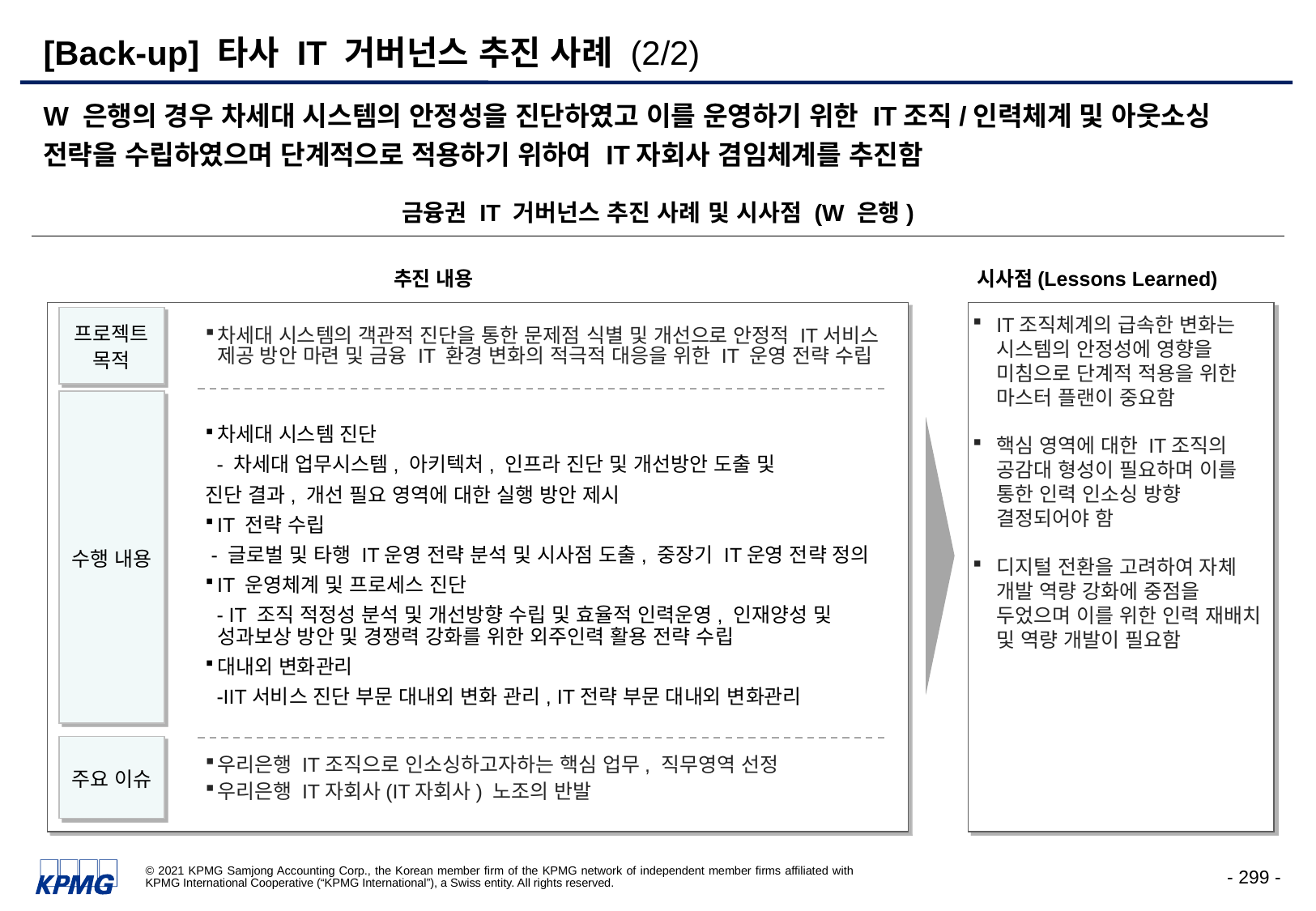

# [Back-up] 타사 IT 거버넌스 추진 사례 (2/2)
W 은행의 경우 차세대 시스템의 안정성을 진단하였고 이를 운영하기 위한 IT조직/인력체계 및 아웃소싱 전략을 수립하였으며 단계적으로 적용하기 위하여 IT자회사 겸임체계를 추진함
금융권 IT 거버넌스 추진 사례 및 시사점 (W 은행)
추진 내용
시사점(Lessons Learned)

IT조직체계의 급속한 변화는 시스템의 안정성에 영향을 미침으로 단계적 적용을 위한 마스터 플랜이 중요함

핵심 영역에 대한 IT조직의 공감대 형성이 필요하며 이를 통한 인력 인소싱 방향 결정되어야 함

디지털 전환을 고려하여 자체 개발 역량 강화에 중점을 두었으며 이를 위한 인력 재배치 및 역량 개발이 필요함
프로젝트
목적
차세대 시스템의 객관적 진단을 통한 문제점 식별 및 개선으로 안정적 IT서비스 제공 방안 마련 및 금융 IT 환경 변화의 적극적 대응을 위한 IT 운영 전략 수립
수행 내용
차세대 시스템 진단
  - 차세대 업무시스템, 아키텍처, 인프라 진단 및 개선방안 도출 및
진단 결과, 개선 필요 영역에 대한 실행 방안 제시
IT 전략 수립
 - 글로벌 및 타행 IT운영 전략 분석 및 시사점 도출, 중장기 IT운영 전략 정의
IT 운영체계 및 프로세스 진단
  - IT 조직 적정성 분석 및 개선방향 수립 및 효율적 인력운영, 인재양성 및 성과보상 방안 및 경쟁력 강화를 위한 외주인력 활용 전략 수립
대내외 변화관리
  -IIT서비스 진단 부문 대내외 변화 관리, IT전략 부문 대내외 변화관리

주요 이슈
우리은행 IT조직으로 인소싱하고자하는 핵심 업무, 직무영역 선정
우리은행 IT자회사(IT자회사) 노조의 반발